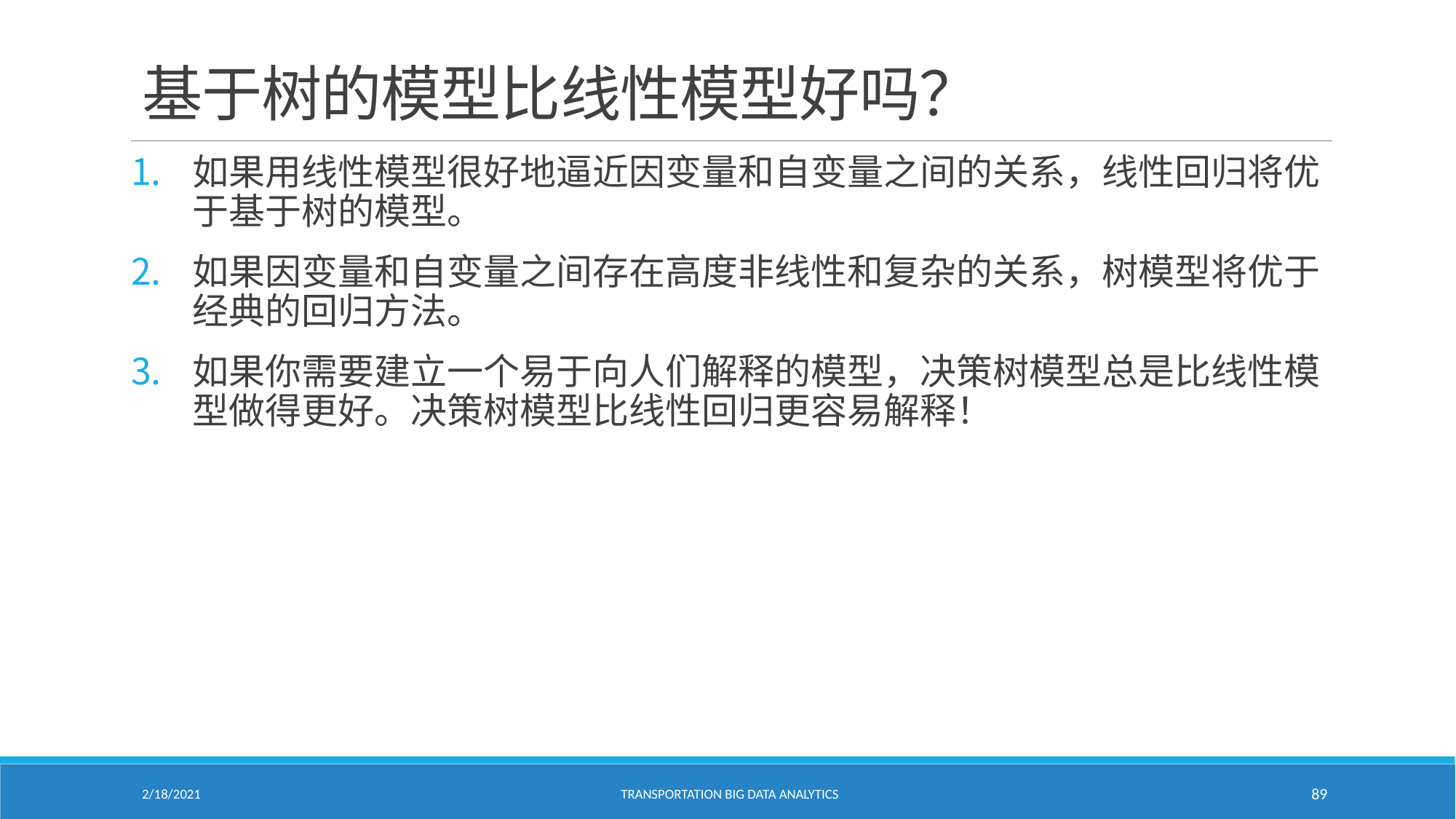

# 基于树的模型比线性模型好吗？
如果用线性模型很好地逼近因变量和自变量之间的关系，线性回归将优于基于树的模型。
如果因变量和自变量之间存在高度非线性和复杂的关系，树模型将优于经典的回归方法。
如果你需要建立一个易于向人们解释的模型，决策树模型总是比线性模型做得更好。决策树模型比线性回归更容易解释！
2/18/2021
Transportation Big Data Analytics
89